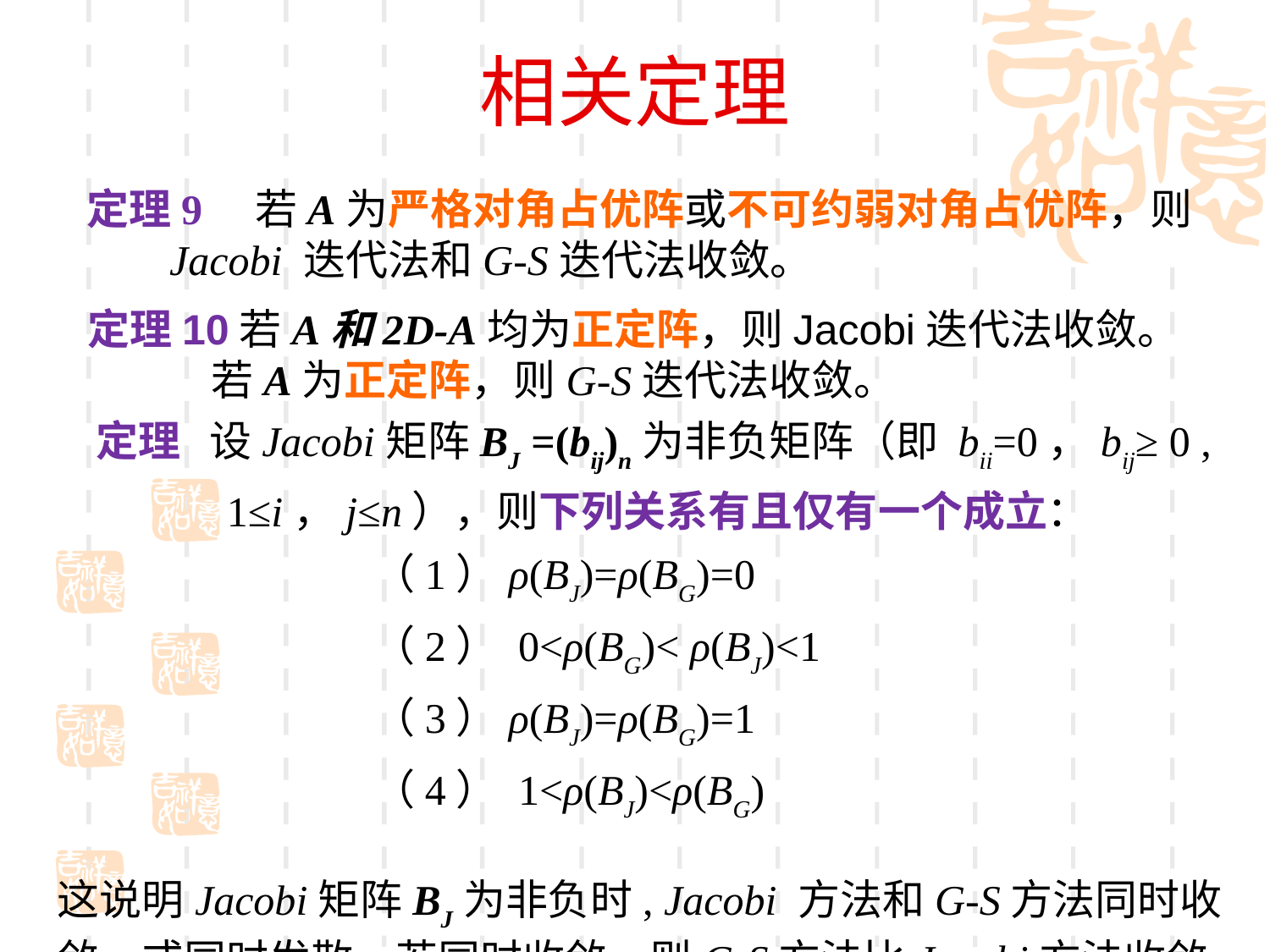

# 相关定理
定理9    若A为严格对角占优阵或不可约弱对角占优阵，则
       Jacobi 迭代法和G-S迭代法收敛。
定理10若A和2D-A均为正定阵，则Jacobi迭代法收敛。
             若A为正定阵，则G-S迭代法收敛。
   定理   设Jacobi矩阵BJ =(bij)n为非负矩阵（即 bii=0，bij≥ 0 ,
                1≤i，j≤n），则下列关系有且仅有一个成立：
                                （1）ρ(BJ)=ρ(BG)=0
                                （2） 0<ρ(BG)< ρ(BJ)<1
                                （3）ρ(BJ)=ρ(BG)=1
                                （4） 1<ρ(BJ)<ρ(BG)

这说明Jacobi矩阵BJ为非负时, Jacobi 方法和G-S方法同时收敛，或同时发散。若同时收敛，则G-S方法比Jacobi方法收敛速度快.
103